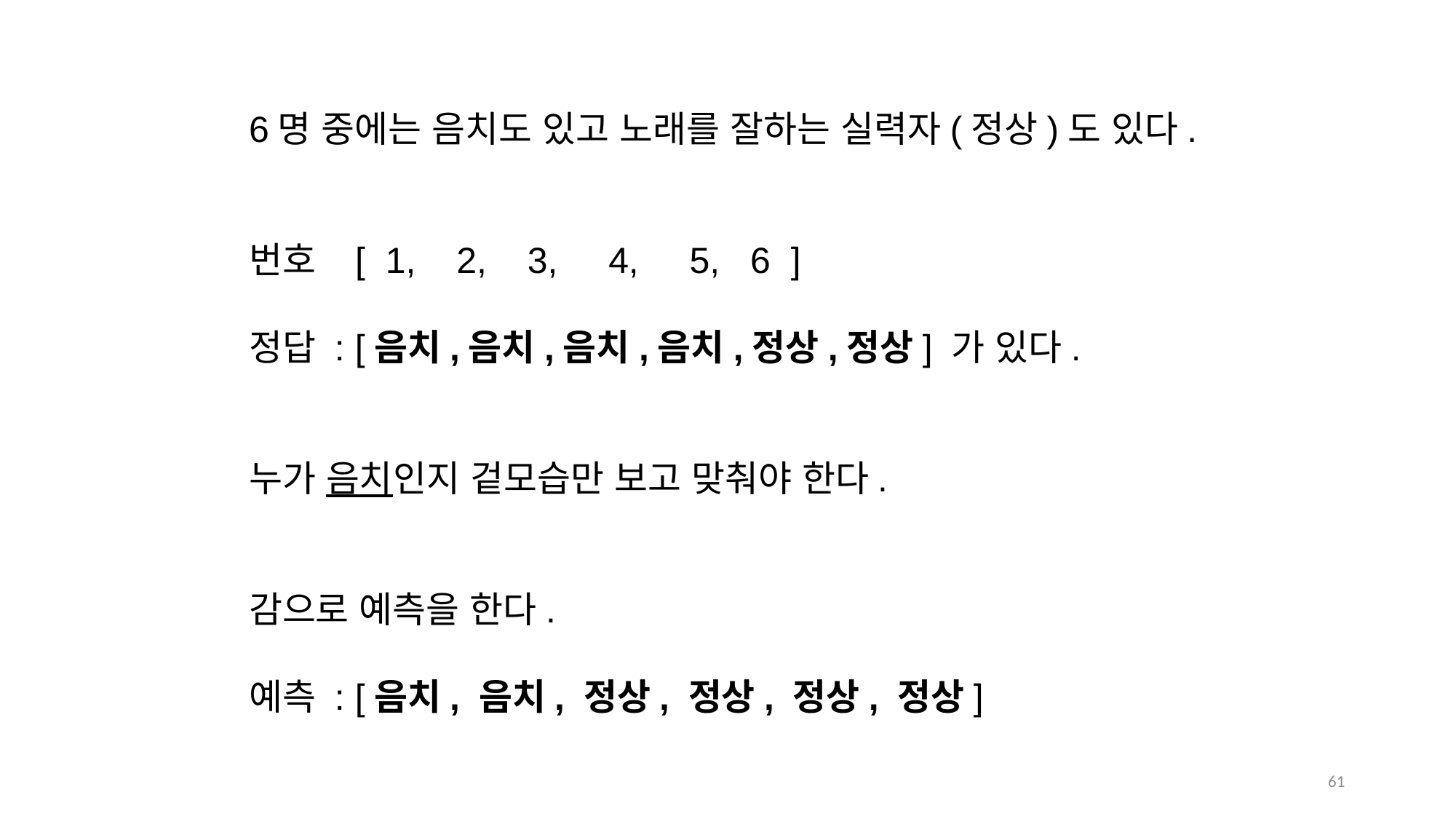

6명 중에는 음치도 있고 노래를 잘하는 실력자(정상)도 있다.

번호   [  1,    2,    3,     4,     5,   6  ]

정답 : [음치,음치,음치,음치,정상,정상] 가 있다.

누가 음치인지 겉모습만 보고 맞춰야 한다.

감으로 예측을 한다.

예측 : [음치, 음치, 정상, 정상, 정상, 정상]
61